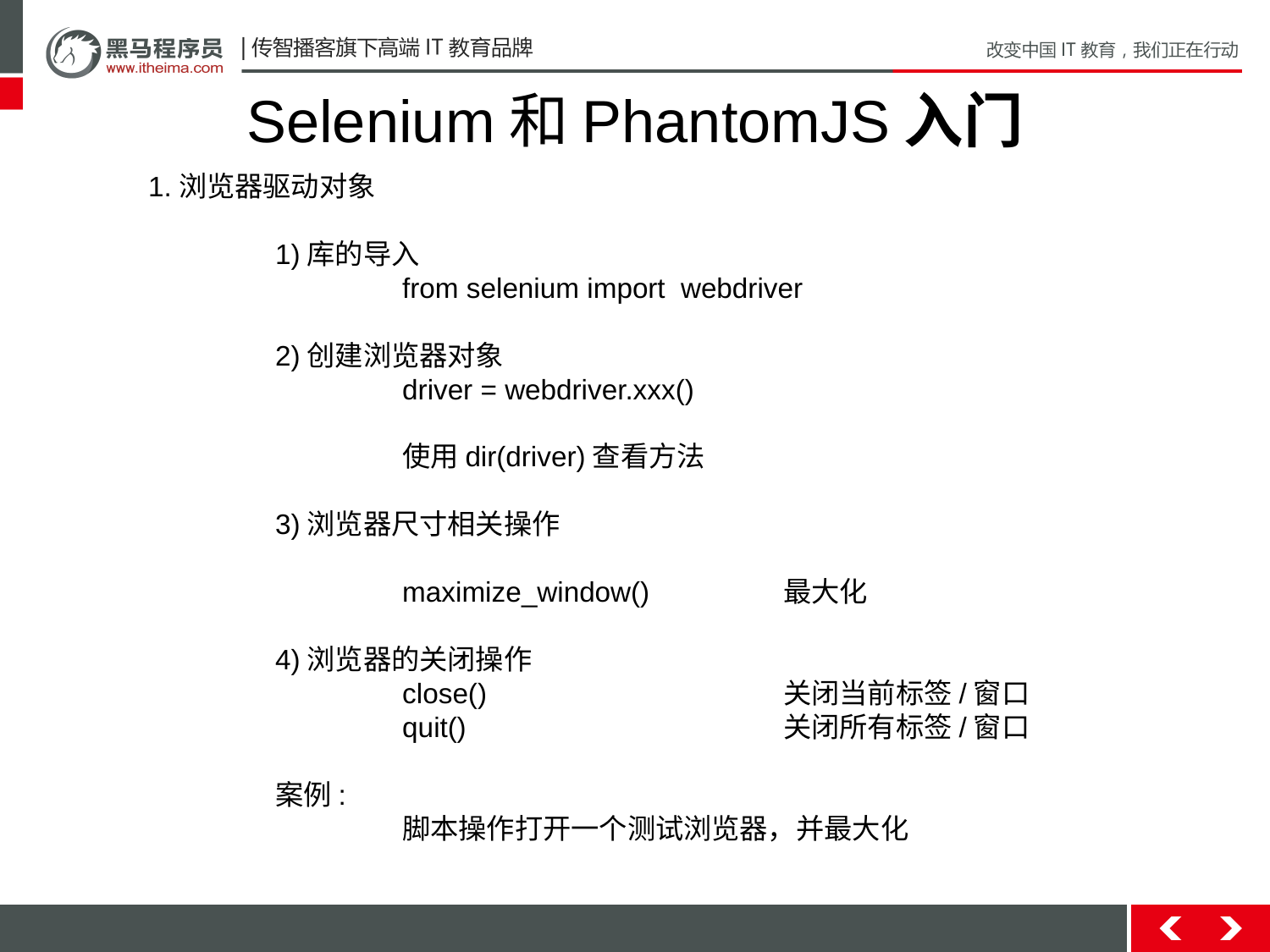

# Selenium和PhantomJS入门
1.浏览器驱动对象

	1)库的导入
		from selenium import  webdriver

	2)创建浏览器对象
		driver = webdriver.xxx()

		使用dir(driver)查看方法

	3)浏览器尺寸相关操作

		maximize_window()		最大化

	4)浏览器的关闭操作
		close()			关闭当前标签/窗口
		quit()			关闭所有标签/窗口

	案例:
		脚本操作打开一个测试浏览器，并最大化